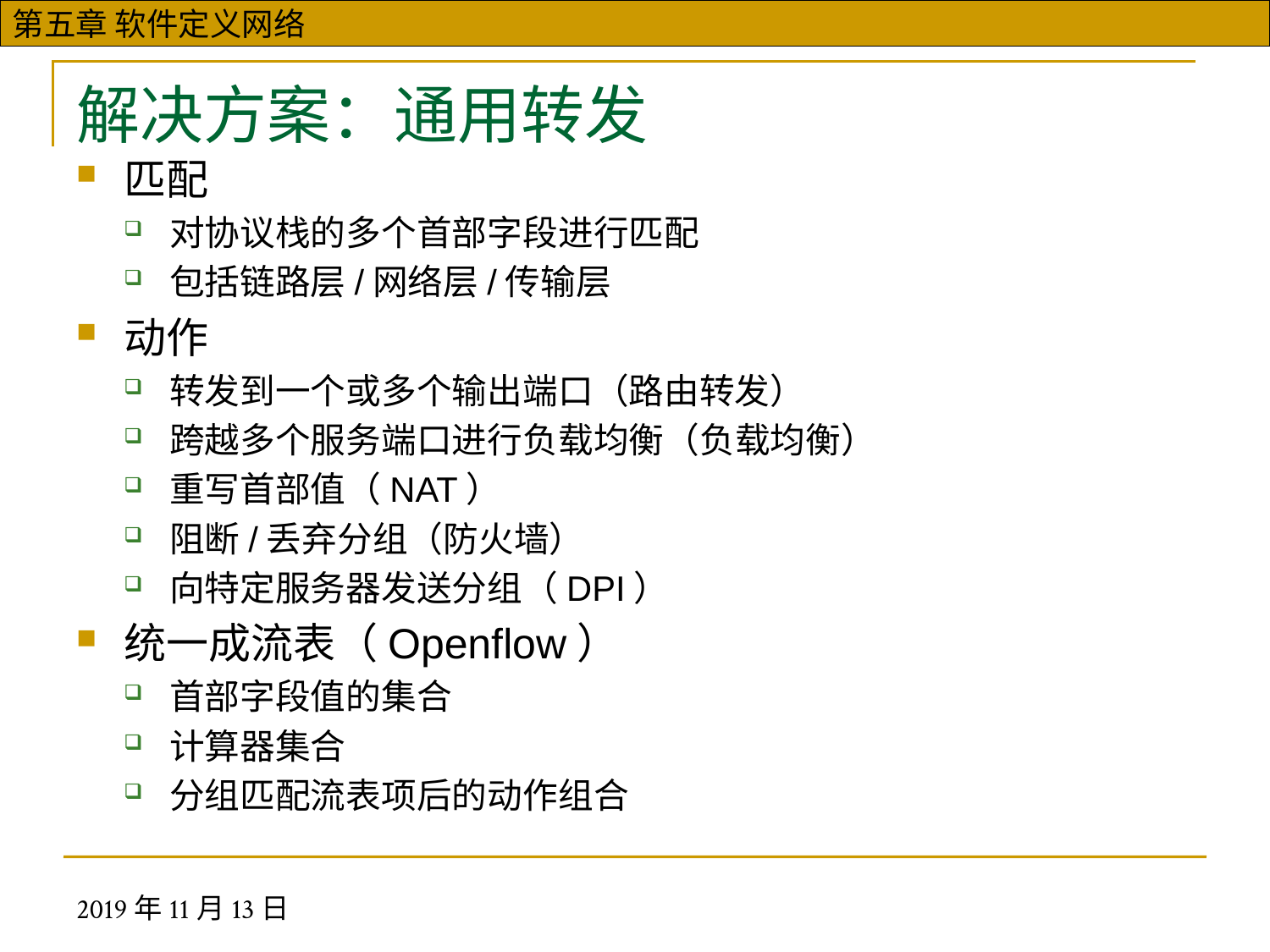

# 解决方案：通用转发
匹配
对协议栈的多个首部字段进行匹配
包括链路层/网络层/传输层
动作
转发到一个或多个输出端口（路由转发）
跨越多个服务端口进行负载均衡（负载均衡）
重写首部值（NAT）
阻断/丢弃分组（防火墙）
向特定服务器发送分组（DPI）
统一成流表（Openflow）
首部字段值的集合
计算器集合
分组匹配流表项后的动作组合
2019年11月13日